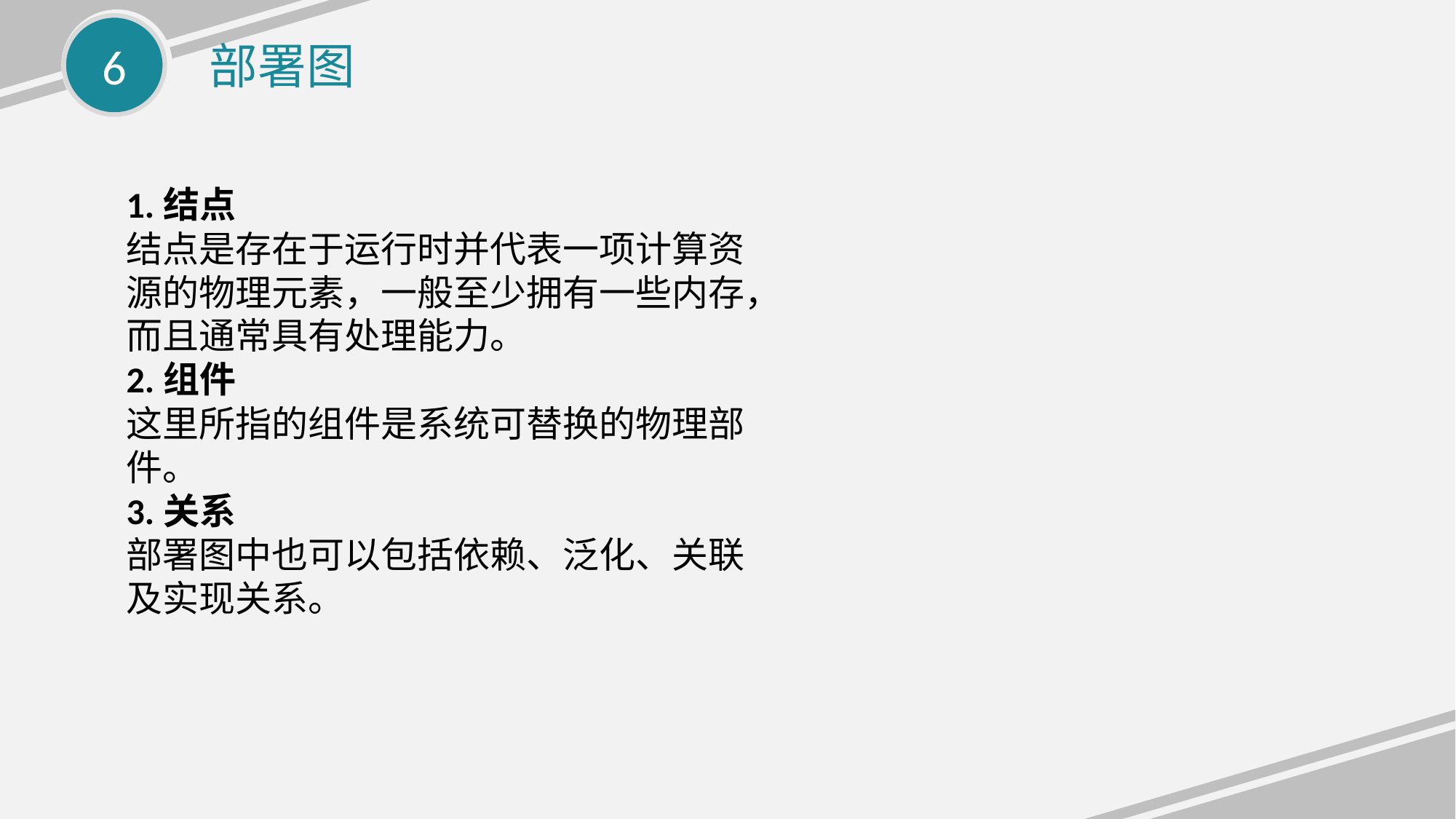

6
部署图
1.结点
结点是存在于运行时并代表一项计算资源的物理元素，一般至少拥有一些内存，而且通常具有处理能力。
2.组件
这里所指的组件是系统可替换的物理部件。
3.关系
部署图中也可以包括依赖、泛化、关联及实现关系。